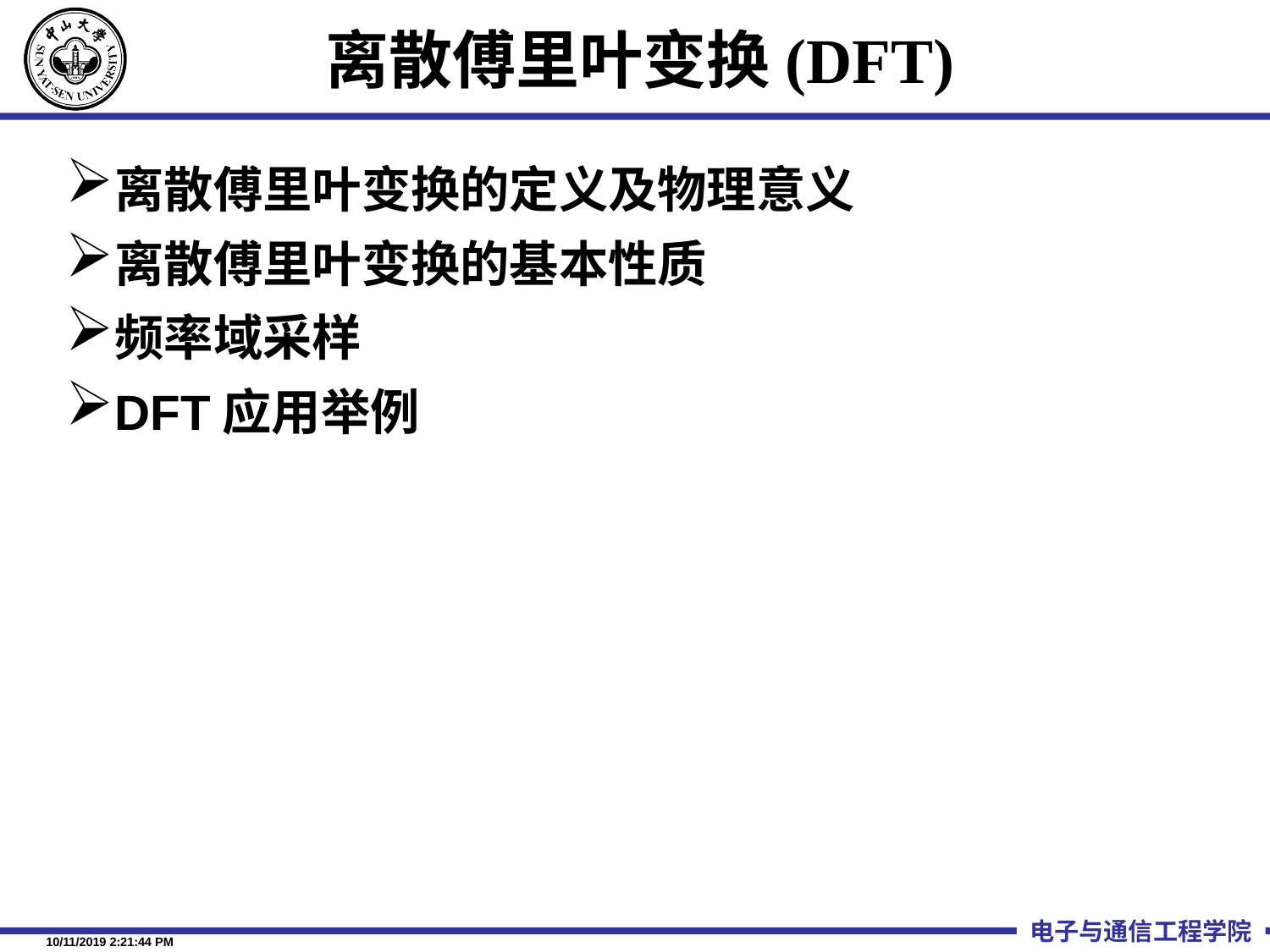

# 离散傅里叶变换(DFT)
离散傅里叶变换的定义及物理意义
离散傅里叶变换的基本性质
频率域采样
DFT应用举例